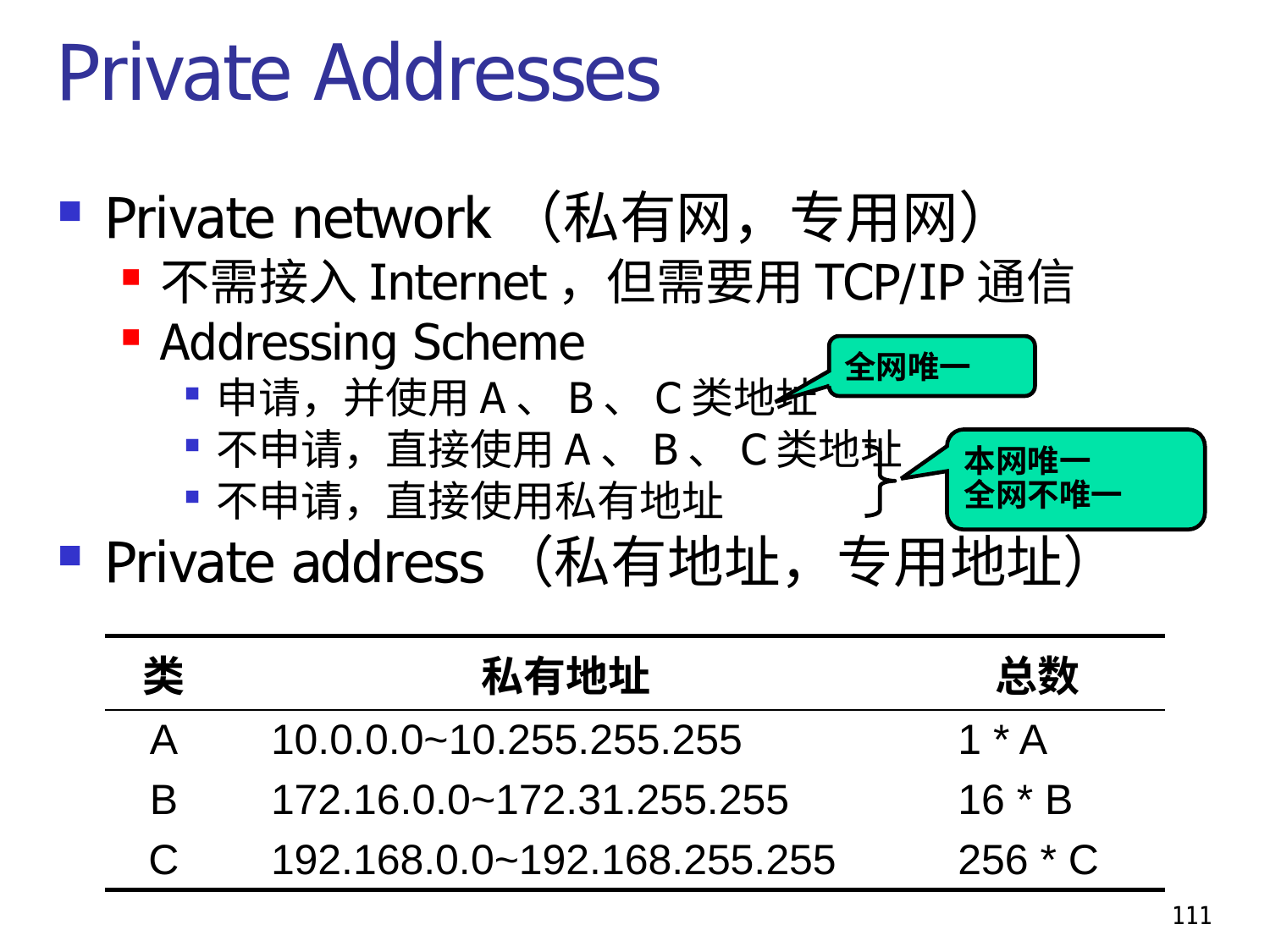

# Private Addresses
Private network（私有网，专用网）
不需接入Internet，但需要用TCP/IP通信
Addressing Scheme
申请，并使用A、B、C类地址
不申请，直接使用A、B、C类地址
不申请，直接使用私有地址
Private address（私有地址，专用地址）
全网唯一
本网唯一
全网不唯一

| 类 | 私有地址 | 总数 |
| --- | --- | --- |
| A | 10.0.0.0~10.255.255.255 | 1 \* A |
| B | 172.16.0.0~172.31.255.255 | 16 \* B |
| C | 192.168.0.0~192.168.255.255 | 256 \* C |
111